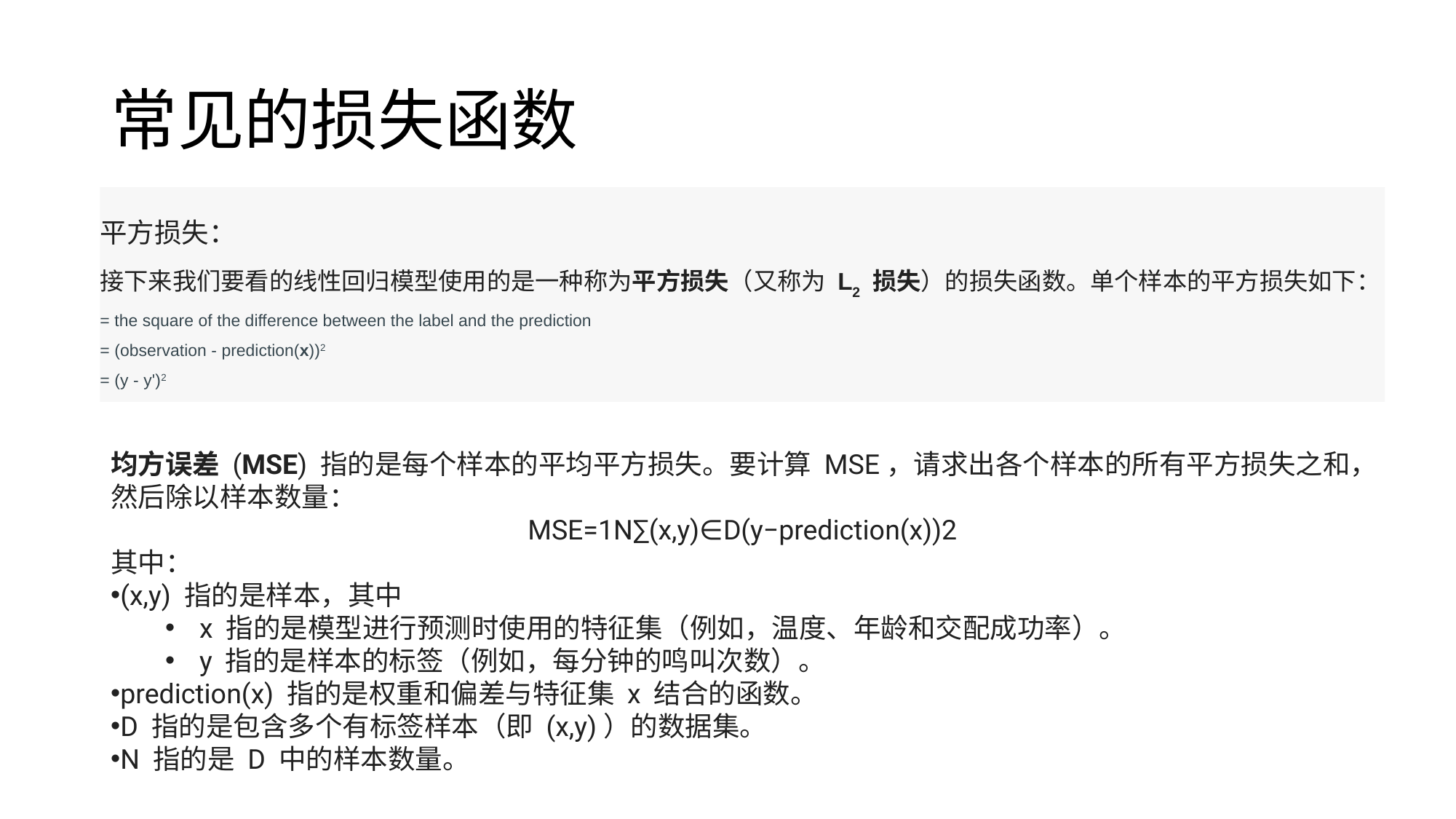

# 常见的损失函数
平方损失：
接下来我们要看的线性回归模型使用的是一种称为平方损失（又称为 L2 损失）的损失函数。单个样本的平方损失如下：
= the square of the difference between the label and the prediction
= (observation - prediction(x))2
= (y - y')2
均方误差 (MSE) 指的是每个样本的平均平方损失。要计算 MSE，请求出各个样本的所有平方损失之和，然后除以样本数量：
MSE=1N∑(x,y)∈D(y−prediction(x))2
其中：
(x,y) 指的是样本，其中
x 指的是模型进行预测时使用的特征集（例如，温度、年龄和交配成功率）。
y 指的是样本的标签（例如，每分钟的鸣叫次数）。
prediction(x) 指的是权重和偏差与特征集 x 结合的函数。
D 指的是包含多个有标签样本（即 (x,y)）的数据集。
N 指的是 D 中的样本数量。